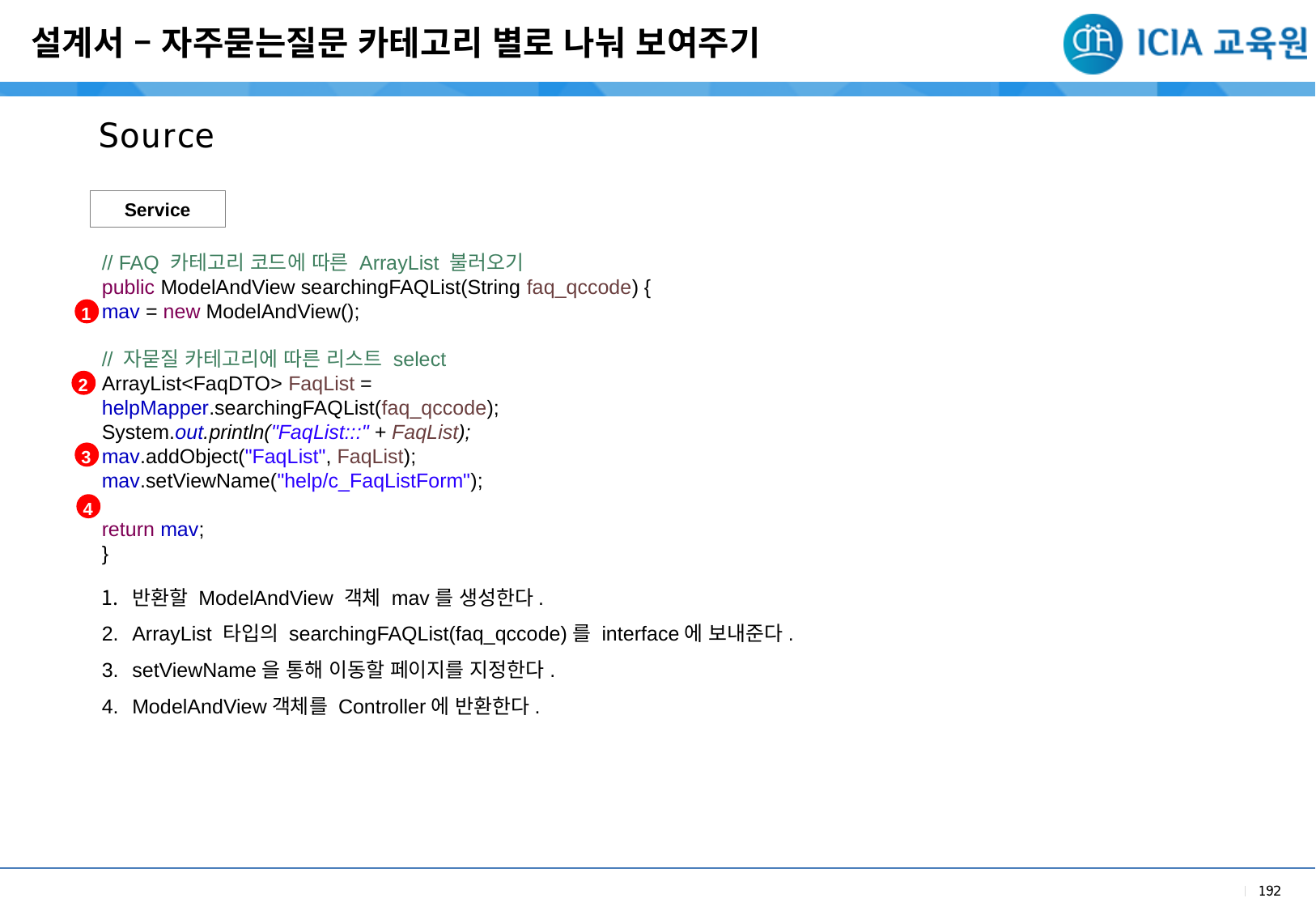

설계서 – 자주묻는질문 카테고리 별로 나눠 보여주기
Source
Service
// FAQ 카테고리 코드에 따른 ArrayList 불러오기
public ModelAndView searchingFAQList(String faq_qccode) {
mav = new ModelAndView();

// 자묻질 카테고리에 따른 리스트 select
ArrayList<FaqDTO> FaqList = helpMapper.searchingFAQList(faq_qccode);
System.out.println("FaqList:::" + FaqList);
mav.addObject("FaqList", FaqList);
mav.setViewName("help/c_FaqListForm");

return mav;
}
1

2

3

4

반환할 ModelAndView 객체 mav를 생성한다.
ArrayList 타입의 searchingFAQList(faq_qccode)를 interface에 보내준다.
setViewName을 통해 이동할 페이지를 지정한다.
ModelAndView객체를 Controller에 반환한다.